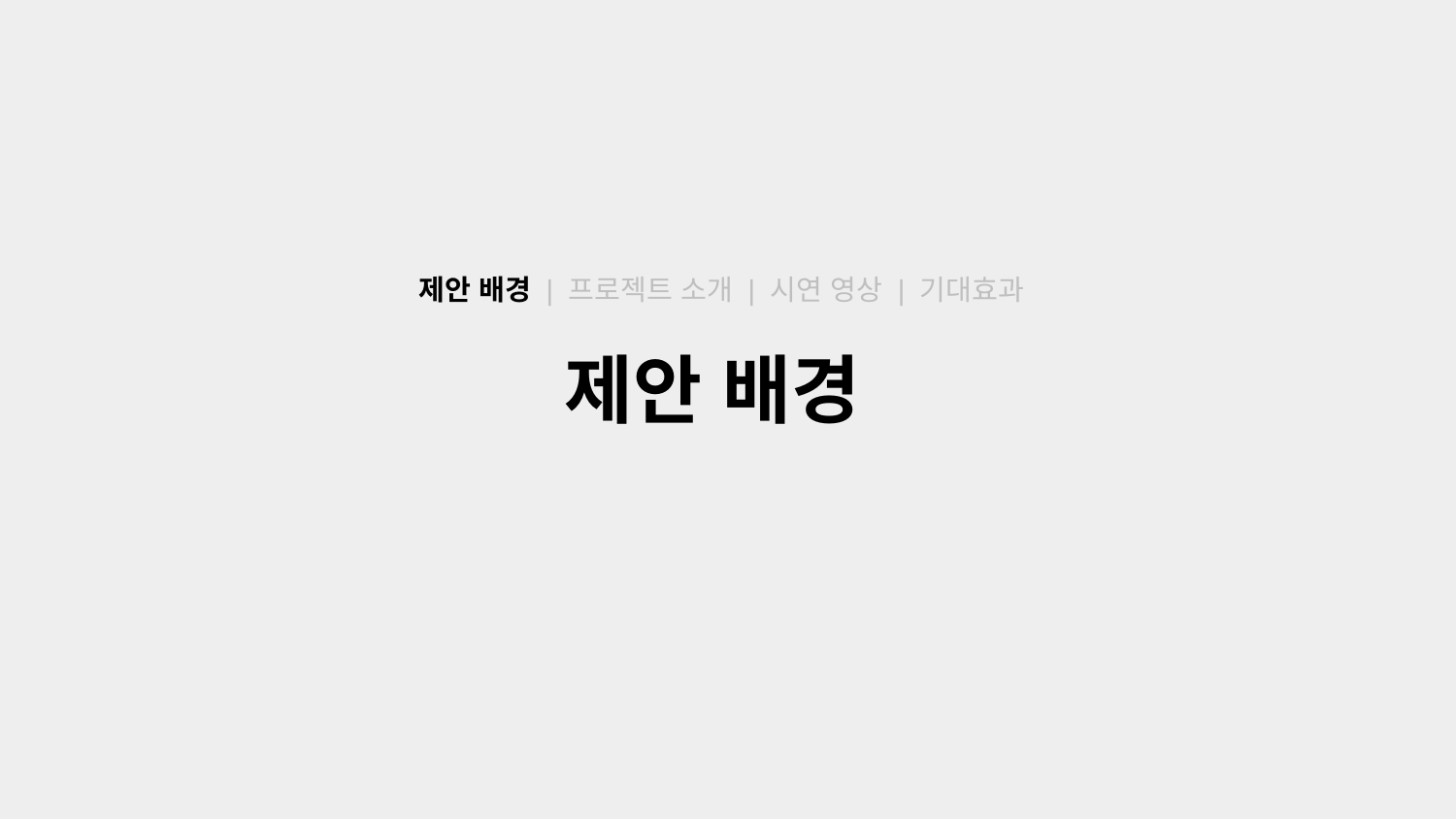

제안 배경 | 프로젝트 소개 | 시연 영상 | 기대효과
제안 배경